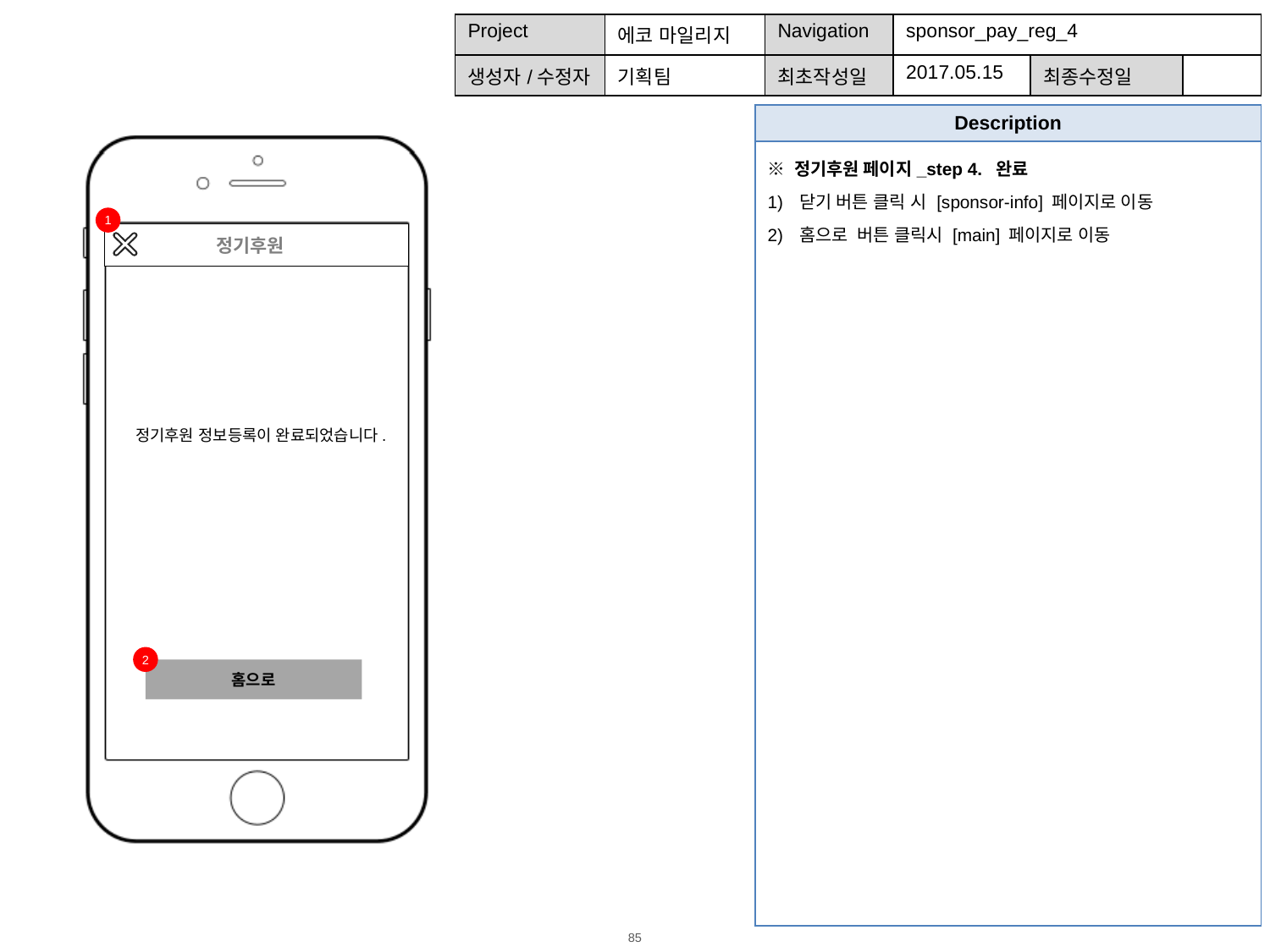

| Project | 에코 마일리지 | Navigation | sponsor\_pay\_reg\_4 |  |  |
| --- | --- | --- | --- | --- | --- |
| 생성자/수정자 | 기획팀 | 최초작성일 | 2017.05.15 | 최종수정일 |  |
| Description |
| --- |
| ※ 정기후원 페이지\_step 4. 완료 닫기 버튼 클릭 시 [sponsor-info] 페이지로 이동 홈으로 버튼 클릭시 [main] 페이지로 이동 |
1
                   정기후원

정기후원 정보등록이 완료되었습니다.
2
홈으로